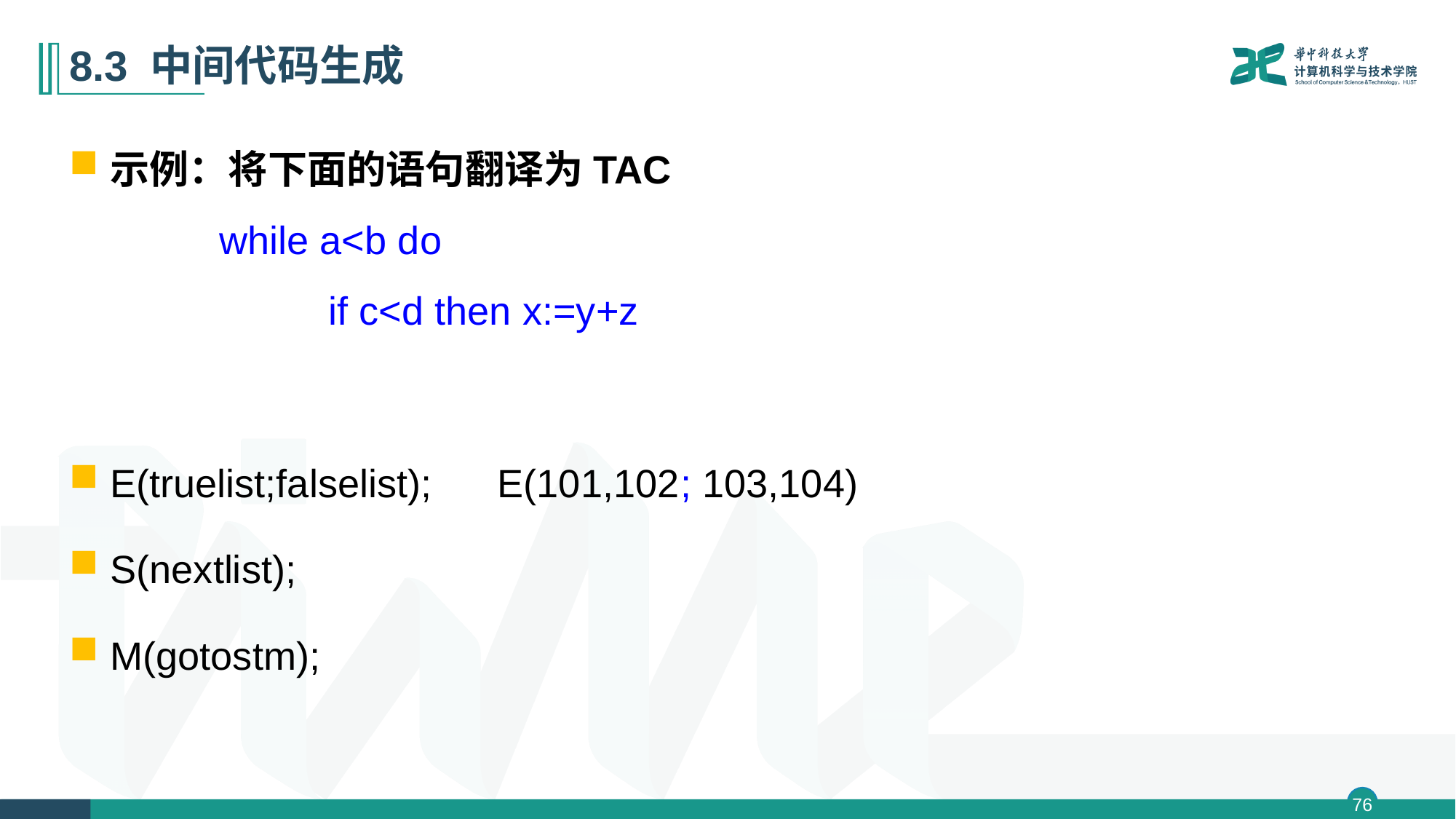

# 8.3 中间代码生成
示例：将下面的语句翻译为TAC
	while a<b do
		if c<d then x:=y+z

E(truelist;falselist);      E(101,102; 103,104)
S(nextlist);
M(gotostm);